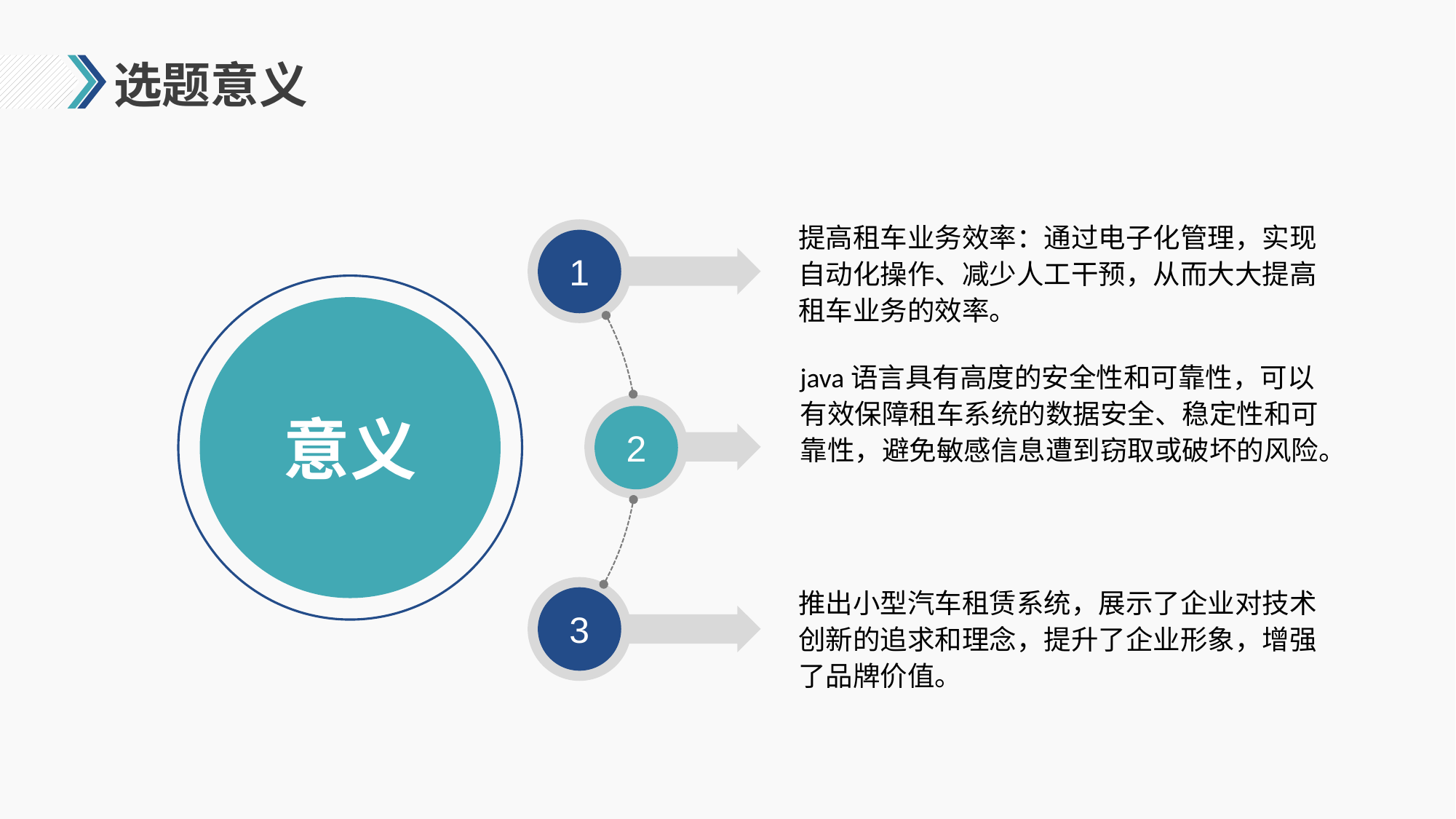

# 选题意义

提高租车业务效率：通过电子化管理，实现自动化操作、减少人工干预，从而大大提高租车业务的效率。

1

java语言具有高度的安全性和可靠性，可以有效保障租车系统的数据安全、稳定性和可靠性，避免敏感信息遭到窃取或破坏的风险。

2
意义

推出小型汽车租赁系统，展示了企业对技术创新的追求和理念，提升了企业形象，增强了品牌价值。
3